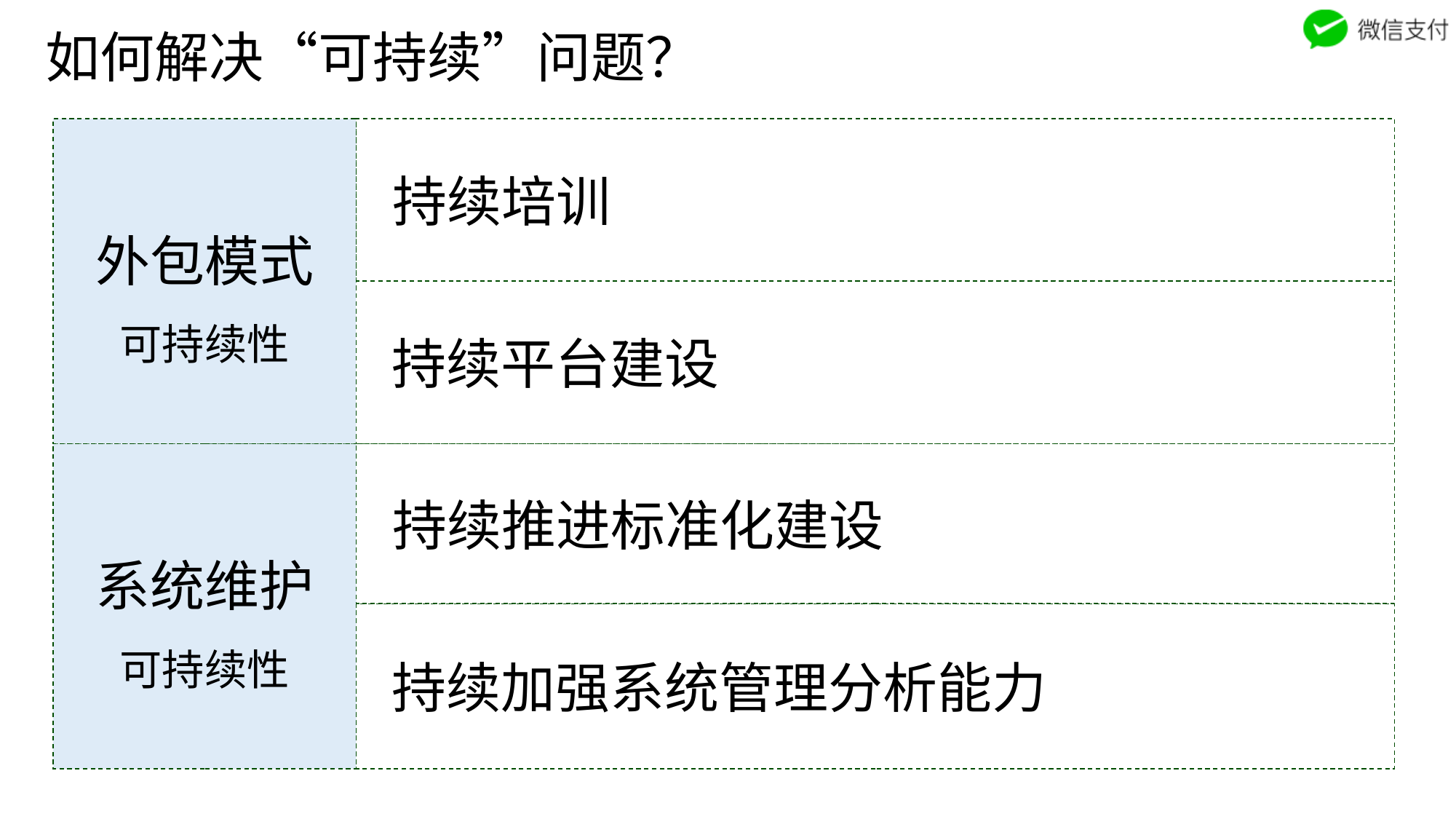

如何解决“可持续”问题？
 持续培训
外包模式
可持续性
系统维护
可持续性
  持续平台建设
 持续推进标准化建设
  持续加强系统管理分析能力